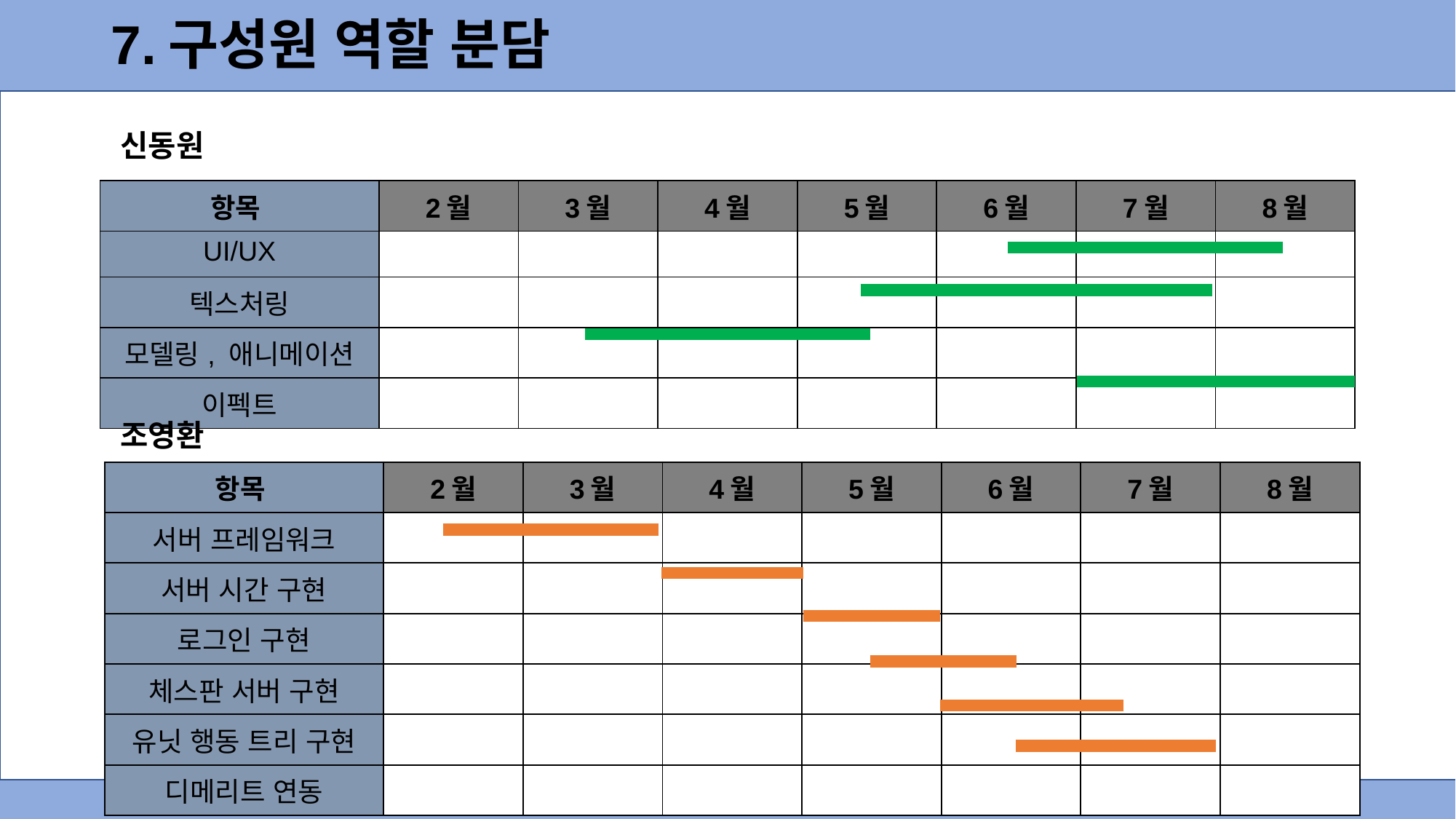

7.구성원 역할 분담

신동원
| 항목 | 2월 | 3월 | 4월 | 5월 | 6월 | 7월 | 8월 |
| --- | --- | --- | --- | --- | --- | --- | --- |
| UI/UX |  |  |  |  |  |  |  |
| 텍스처링 |  |  |  |  |  |  |  |
| 모델링, 애니메이션 |  |  |  |  |  |  |  |
| 이펙트 |  |  |  |  |  |  |  |
조영환
| 항목 | 2월 | 3월 | 4월 | 5월 | 6월 | 7월 | 8월 |
| --- | --- | --- | --- | --- | --- | --- | --- |
| 서버 프레임워크 |  |  |  |  |  |  |  |
| 서버 시간 구현 |  |  |  |  |  |  |  |
| 로그인 구현 |  |  |  |  |  |  |  |
| 체스판 서버 구현 |  |  |  |  |  |  |  |
| 유닛 행동 트리 구현 |  |  |  |  |  |  |  |
| 디메리트 연동 |  |  |  |  |  |  |  |